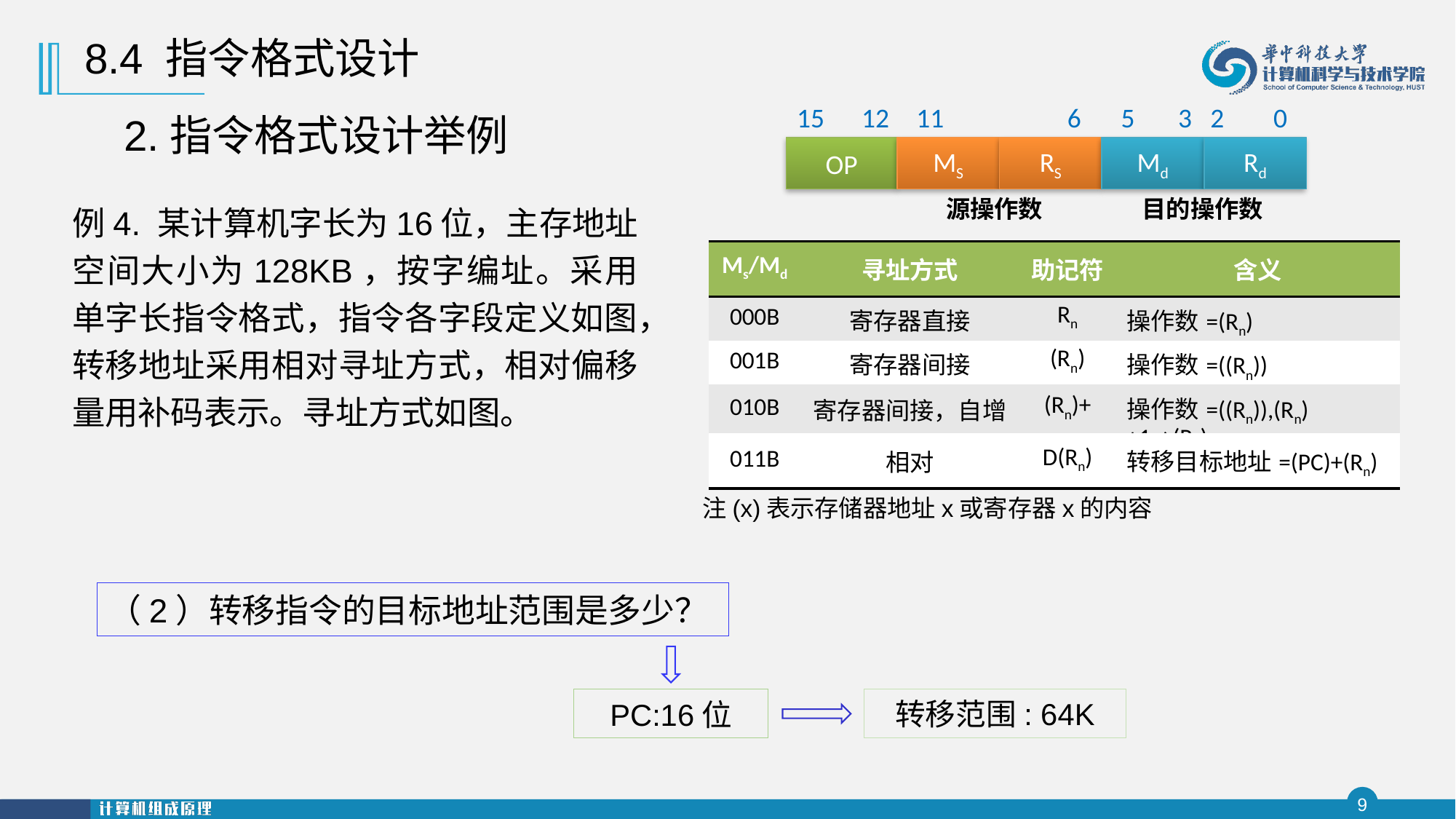

8.4 指令格式设计
15      12
11                    6
5       3   2        0
OP
MS
RS
Md
Rd
源操作数
目的操作数
2.指令格式设计举例
例4. 某计算机字长为16位，主存地址空间大小为128KB，按字编址。采用单字长指令格式，指令各字段定义如图，转移地址采用相对寻址方式，相对偏移量用补码表示。寻址方式如图。

| Ms/Md | 寻址方式 | 助记符 | 含义 |
| --- | --- | --- | --- |
| 000B | 寄存器直接 | Rn | 操作数=(Rn) |
| 001B | 寄存器间接 | (Rn) | 操作数=((Rn)) |
| 010B | 寄存器间接，自增 | (Rn)+ | 操作数=((Rn)),(Rn)+1→(Rn) |
| 011B | 相对 | D(Rn) | 转移目标地址=(PC)+(Rn) |
注(x)表示存储器地址x或寄存器x的内容
（2）转移指令的目标地址范围是多少？

转移范围: 64K

PC:16位